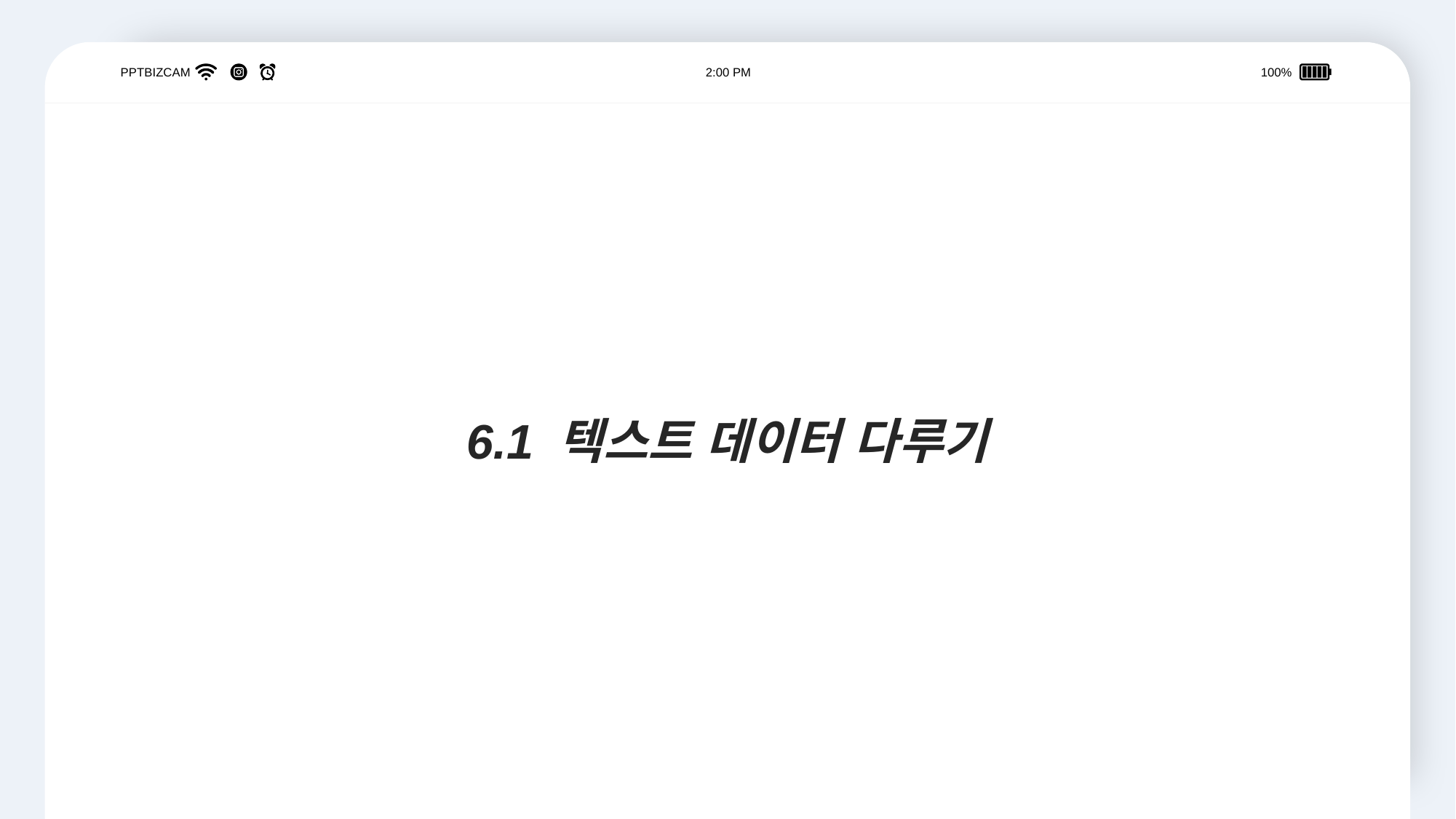

6.1 텍스트 데이터 다루기

PPTBIZCAM
2:00 PM
100%